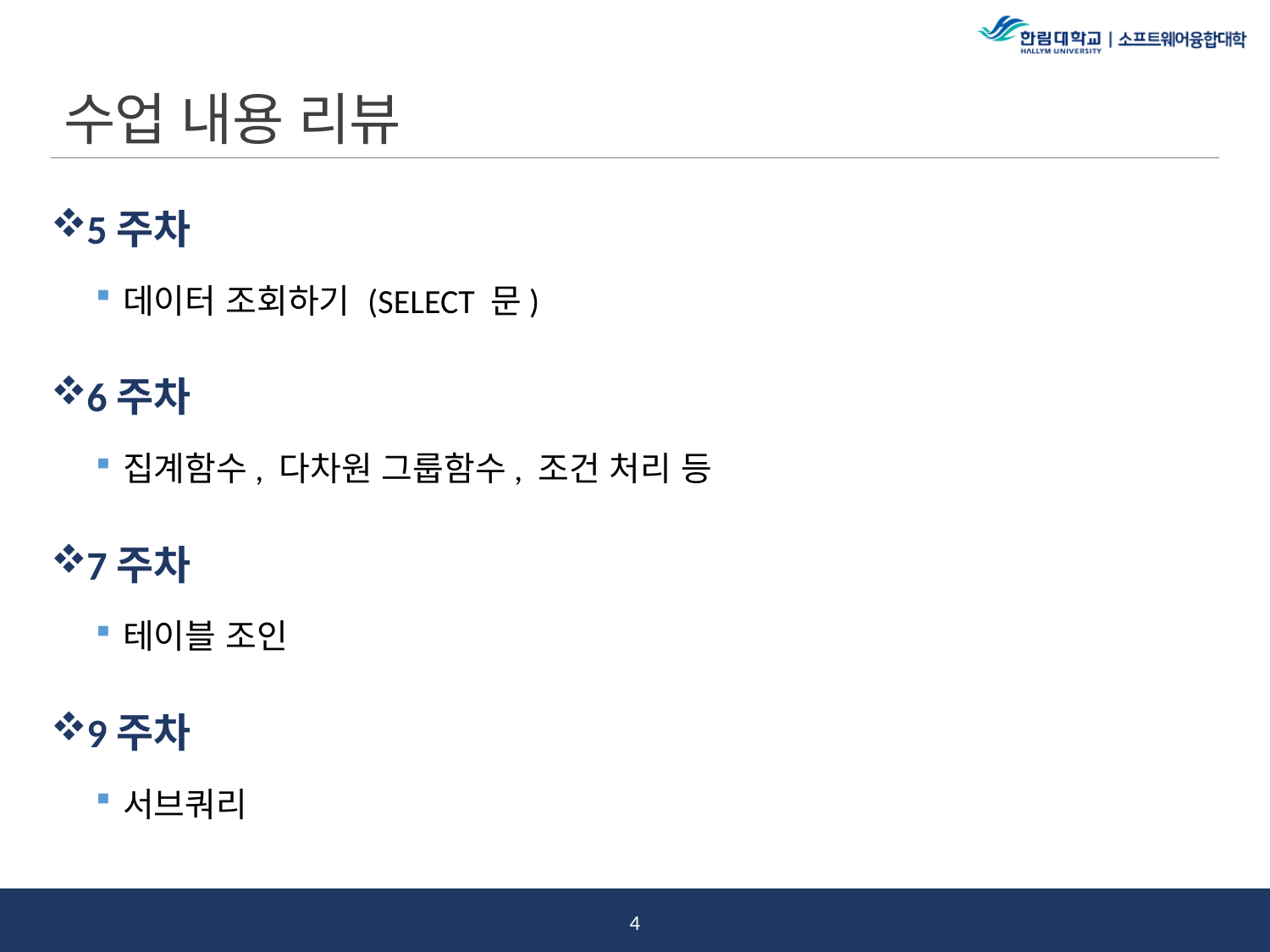

# 수업 내용 리뷰
5주차
데이터 조회하기 (SELECT 문)
6주차
집계함수, 다차원 그룹함수, 조건 처리 등
7주차
테이블 조인
9주차
서브쿼리

4